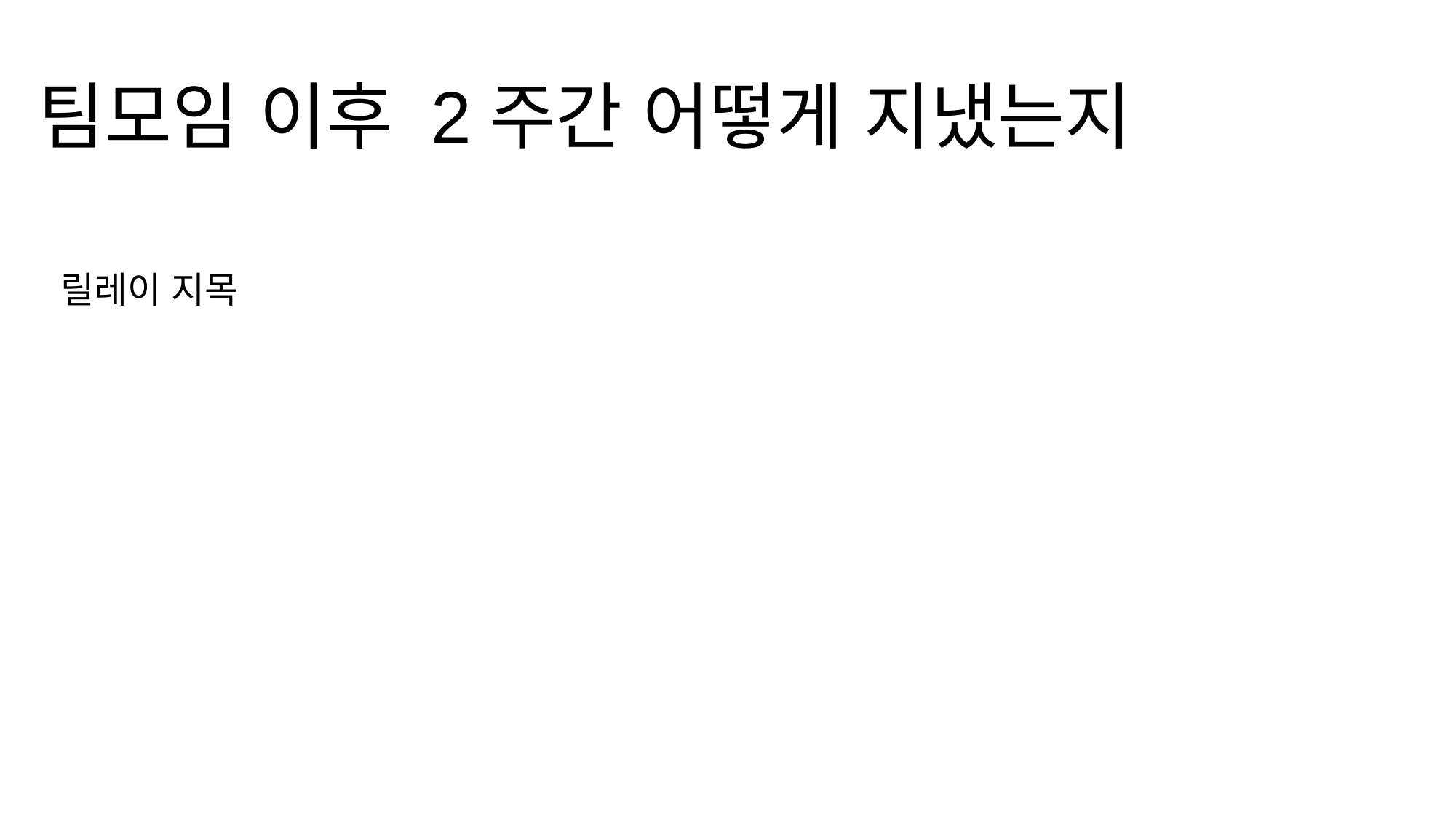

팀모임 이후 2주간 어떻게 지냈는지
릴레이 지목